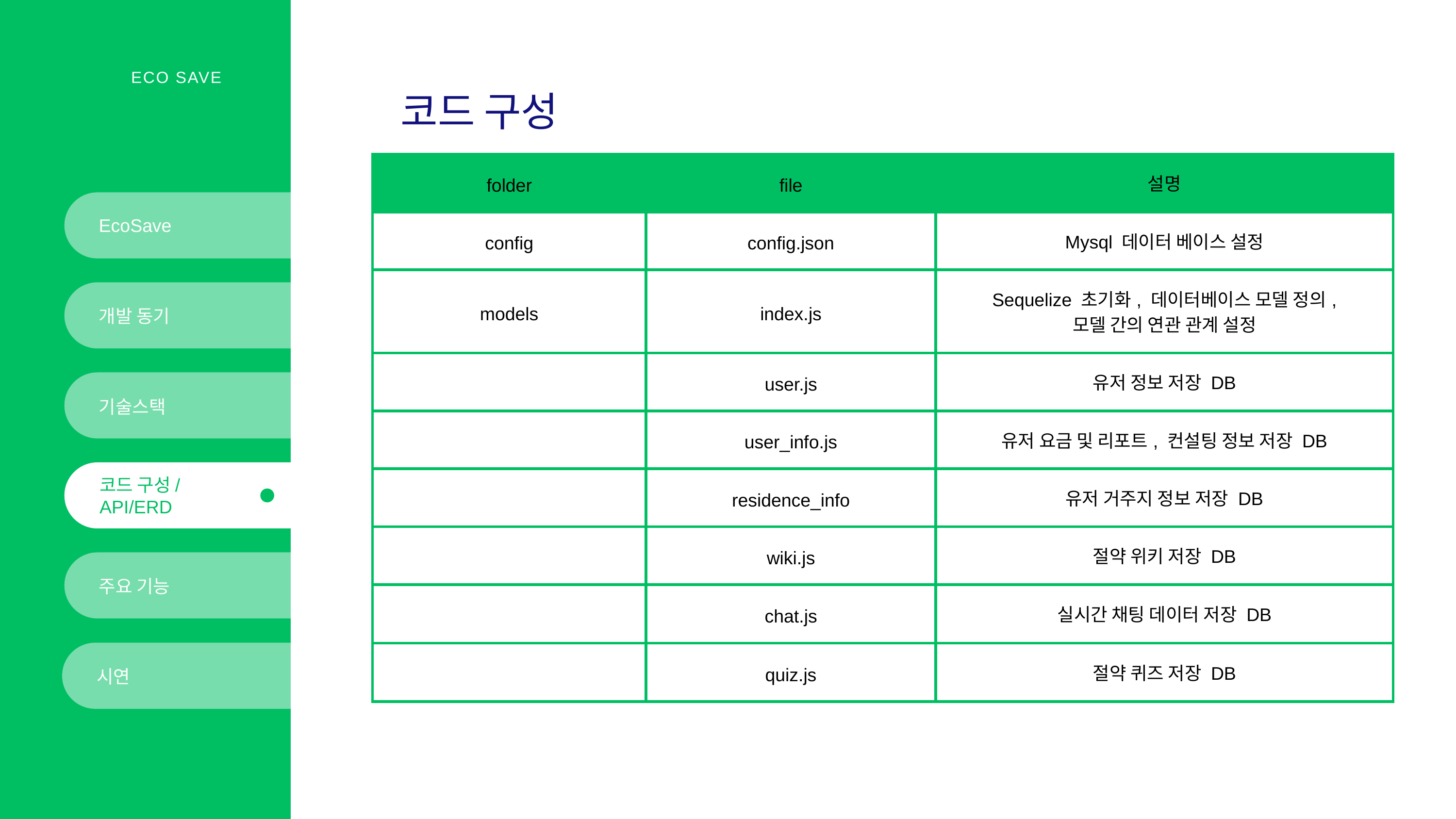

ECO SAVE
코드 구성
| folder | file | 설명 |
| --- | --- | --- |
| config | config.json | Mysql 데이터 베이스 설정 |
| models | index.js | Sequelize 초기화, 데이터베이스 모델 정의, 모델 간의 연관 관계 설정 |
|  | user.js | 유저 정보 저장 DB |
|  | user\_info.js | 유저 요금 및 리포트, 컨설팅 정보 저장 DB |
|  | residence\_info | 유저 거주지 정보 저장 DB |
|  | wiki.js | 절약 위키 저장 DB |
|  | chat.js | 실시간 채팅 데이터 저장 DB |
|  | quiz.js | 절약 퀴즈 저장 DB |

EcoSave

개발 동기

기술스택

코드 구성/
API/ERD

주요 기능

시연